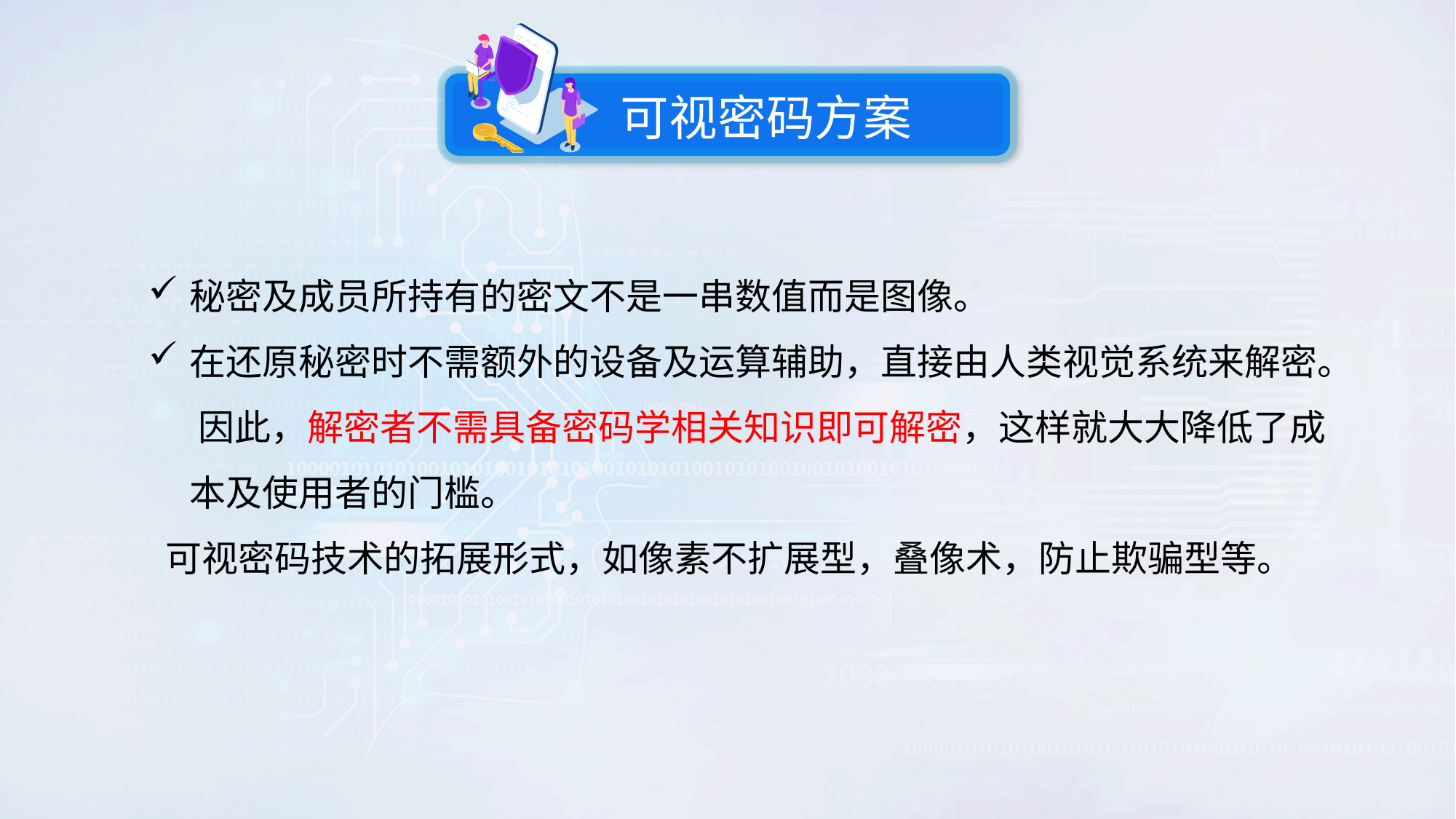

可视密码方案
秘密及成员所持有的密文不是一串数值而是图像。
在还原秘密时不需额外的设备及运算辅助，直接由人类视觉系统来解密。
     因此，解密者不需具备密码学相关知识即可解密，这样就大大降低了成本及使用者的门槛。
      可视密码技术的拓展形式，如像素不扩展型，叠像术，防止欺骗型等。